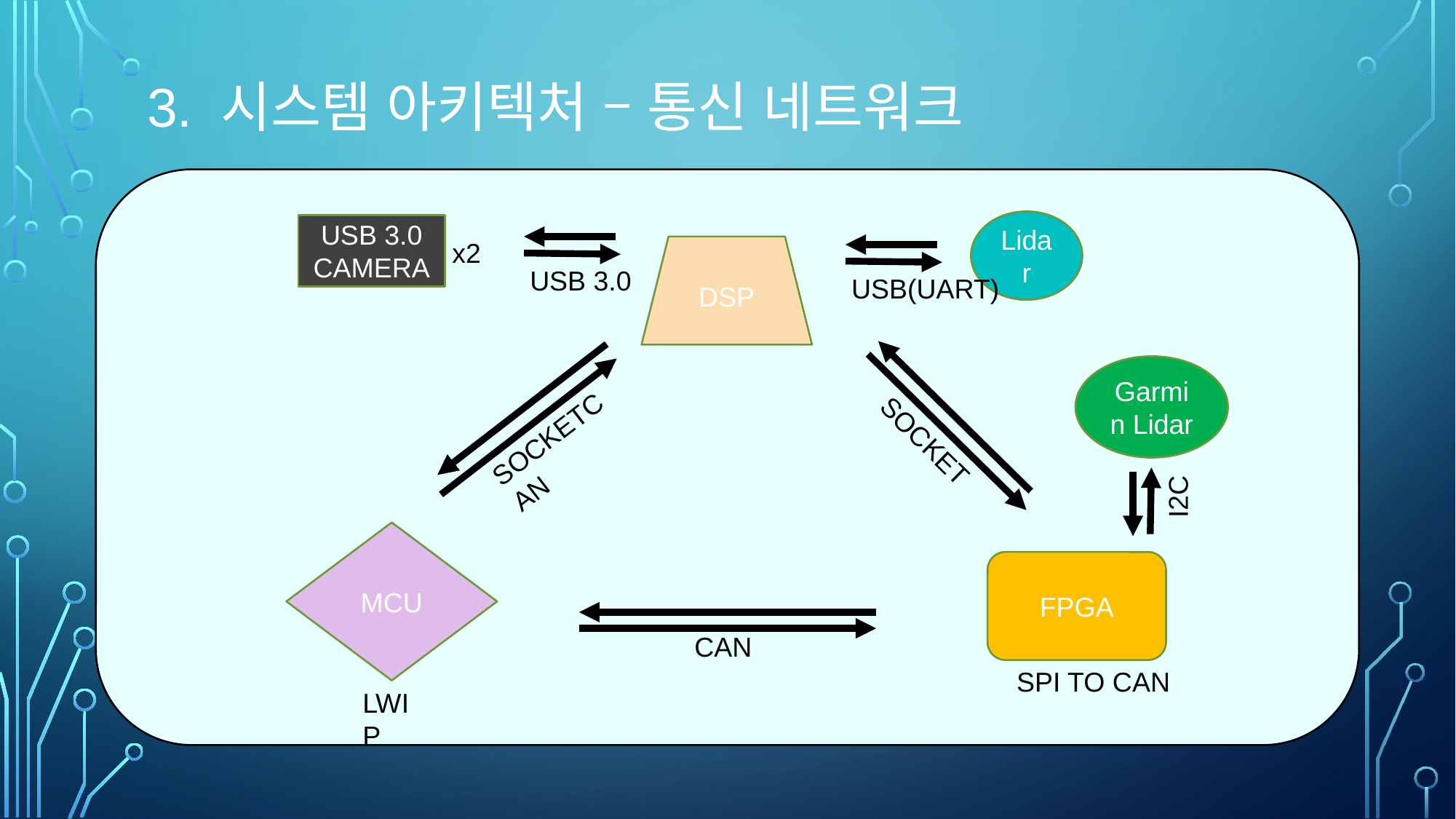

# 3. 시스템 아키텍처 – 통신 네트워크

Lidar
USB 3.0 CAMERA
x2
DSP
USB 3.0
USB(UART)
Garmin Lidar
SOCKETCAN
SOCKET
I2C
MCU
FPGA
CAN
SPI TO CAN
LWIP